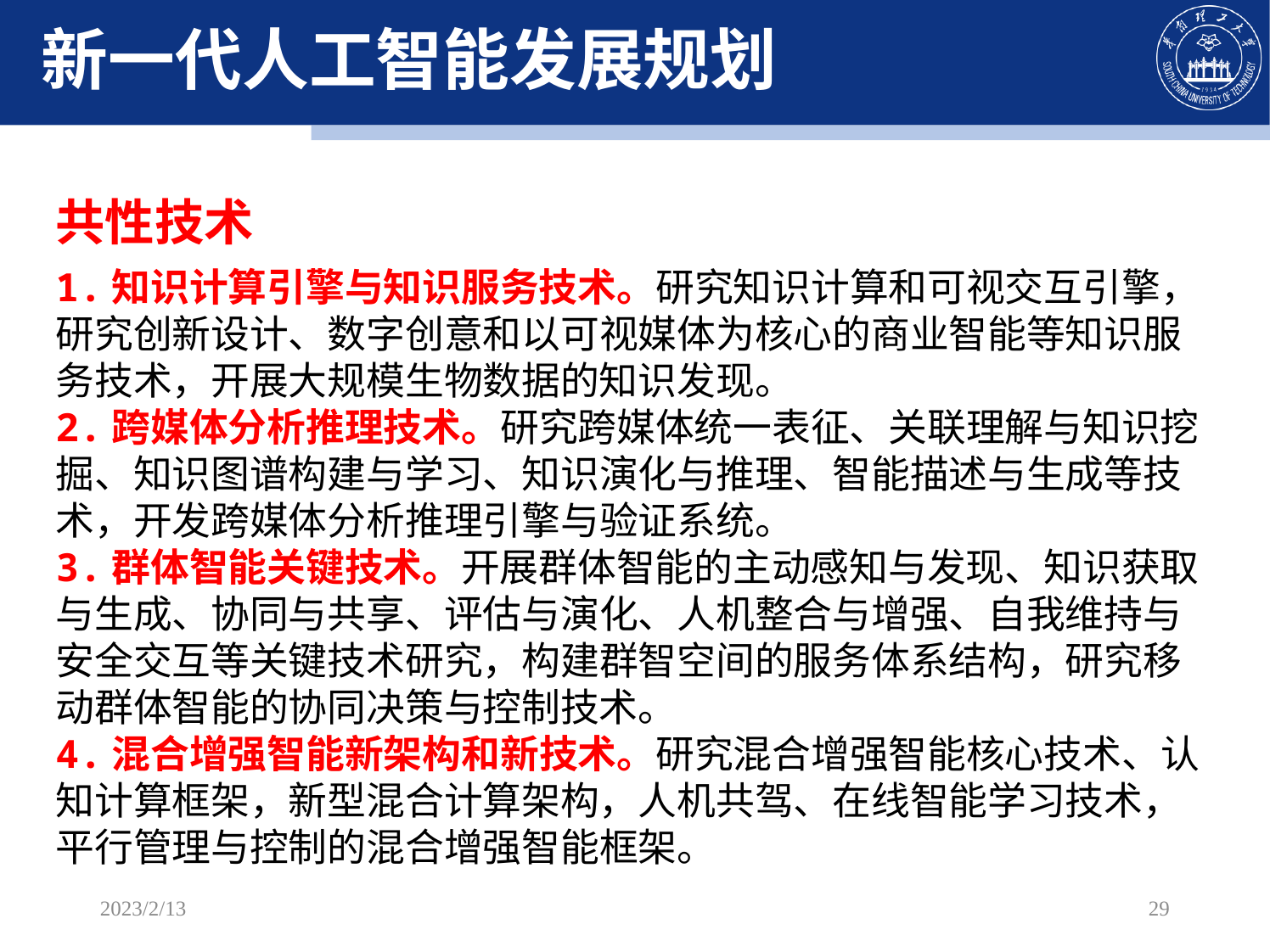

新一代人工智能发展规划
共性技术
1.知识计算引擎与知识服务技术。研究知识计算和可视交互引擎，研究创新设计、数字创意和以可视媒体为核心的商业智能等知识服务技术，开展大规模生物数据的知识发现。
2.跨媒体分析推理技术。研究跨媒体统一表征、关联理解与知识挖掘、知识图谱构建与学习、知识演化与推理、智能描述与生成等技术，开发跨媒体分析推理引擎与验证系统。
3.群体智能关键技术。开展群体智能的主动感知与发现、知识获取与生成、协同与共享、评估与演化、人机整合与增强、自我维持与安全交互等关键技术研究，构建群智空间的服务体系结构，研究移动群体智能的协同决策与控制技术。
4.混合增强智能新架构和新技术。研究混合增强智能核心技术、认知计算框架，新型混合计算架构，人机共驾、在线智能学习技术，平行管理与控制的混合增强智能框架。
2023/2/13
29